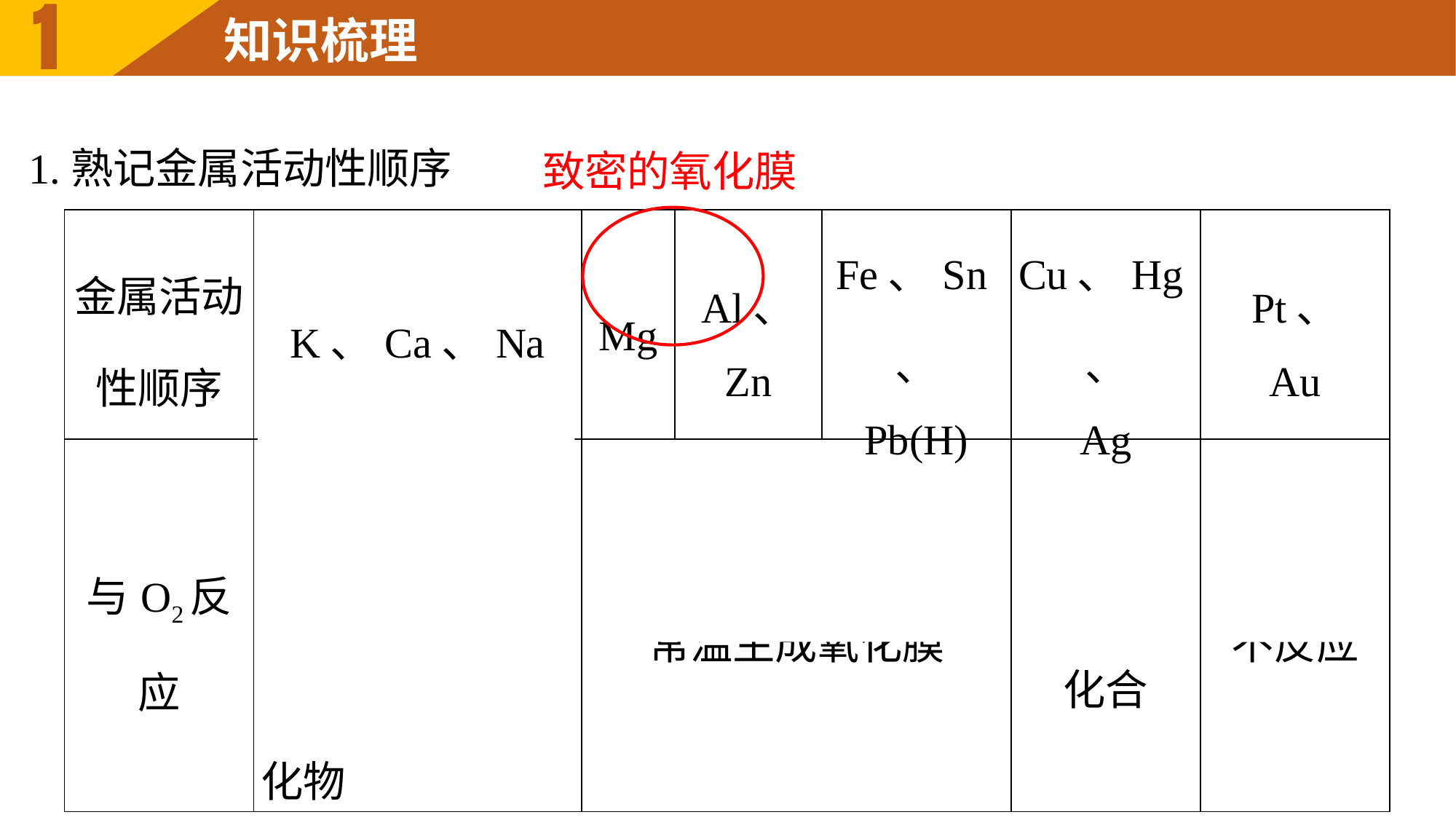

1.熟记金属活动性顺序
致密的氧化膜

| 金属活动 性顺序 | K、Ca、Na | Mg | Al、 Zn | Fe、Sn、 Pb(H) | Cu、Hg、 Ag | Pt、 Au |
| --- | --- | --- | --- | --- | --- | --- |
| 与O2反应 | 常温下易被氧化，点燃生成过氧化物或其他复杂氧化物 | 常温生成氧化膜 |  |  | 加热 化合 | 不反应 |